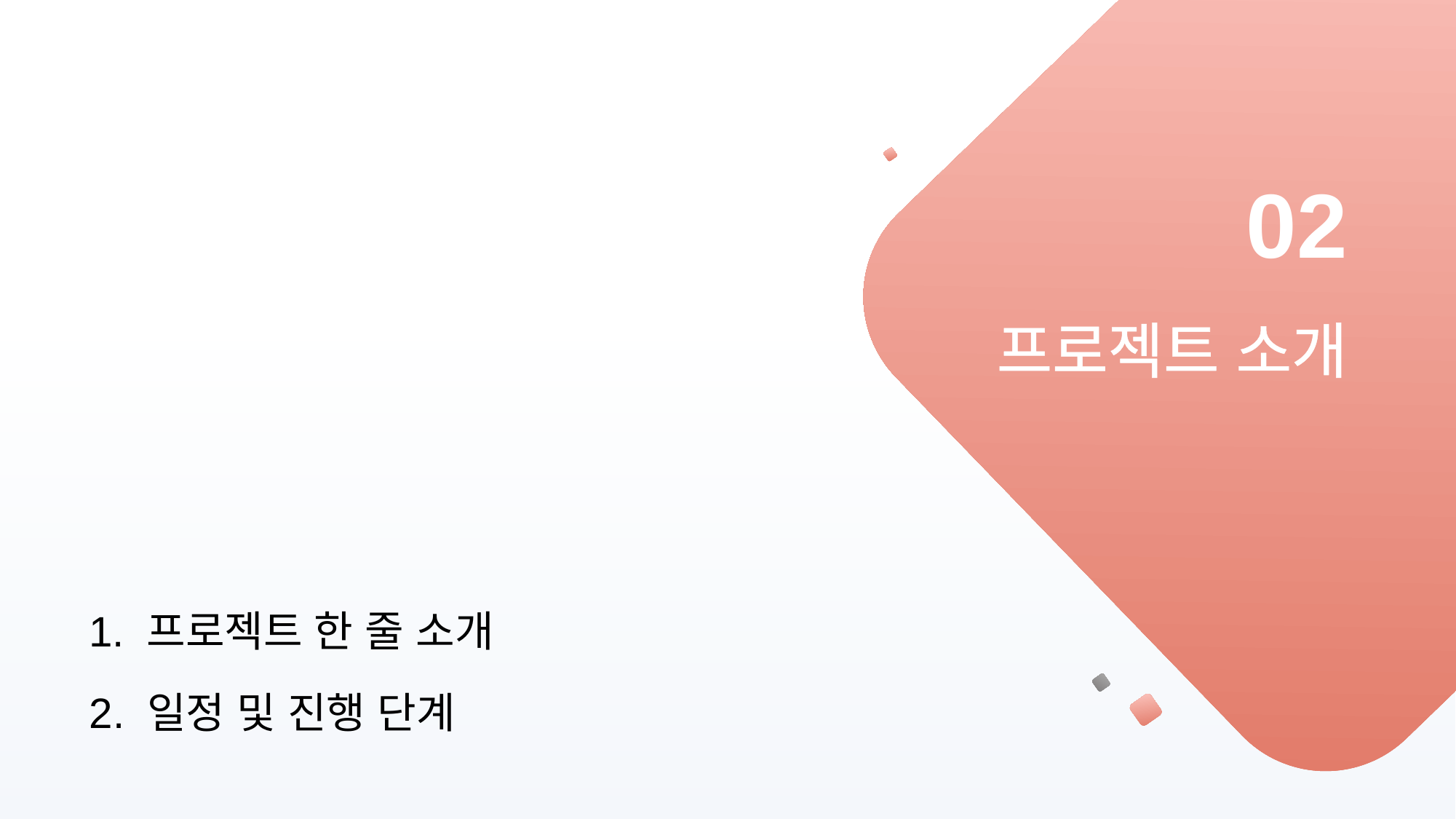

02
프로젝트 소개

1. 프로젝트 한 줄 소개
2. 일정 및 진행 단계